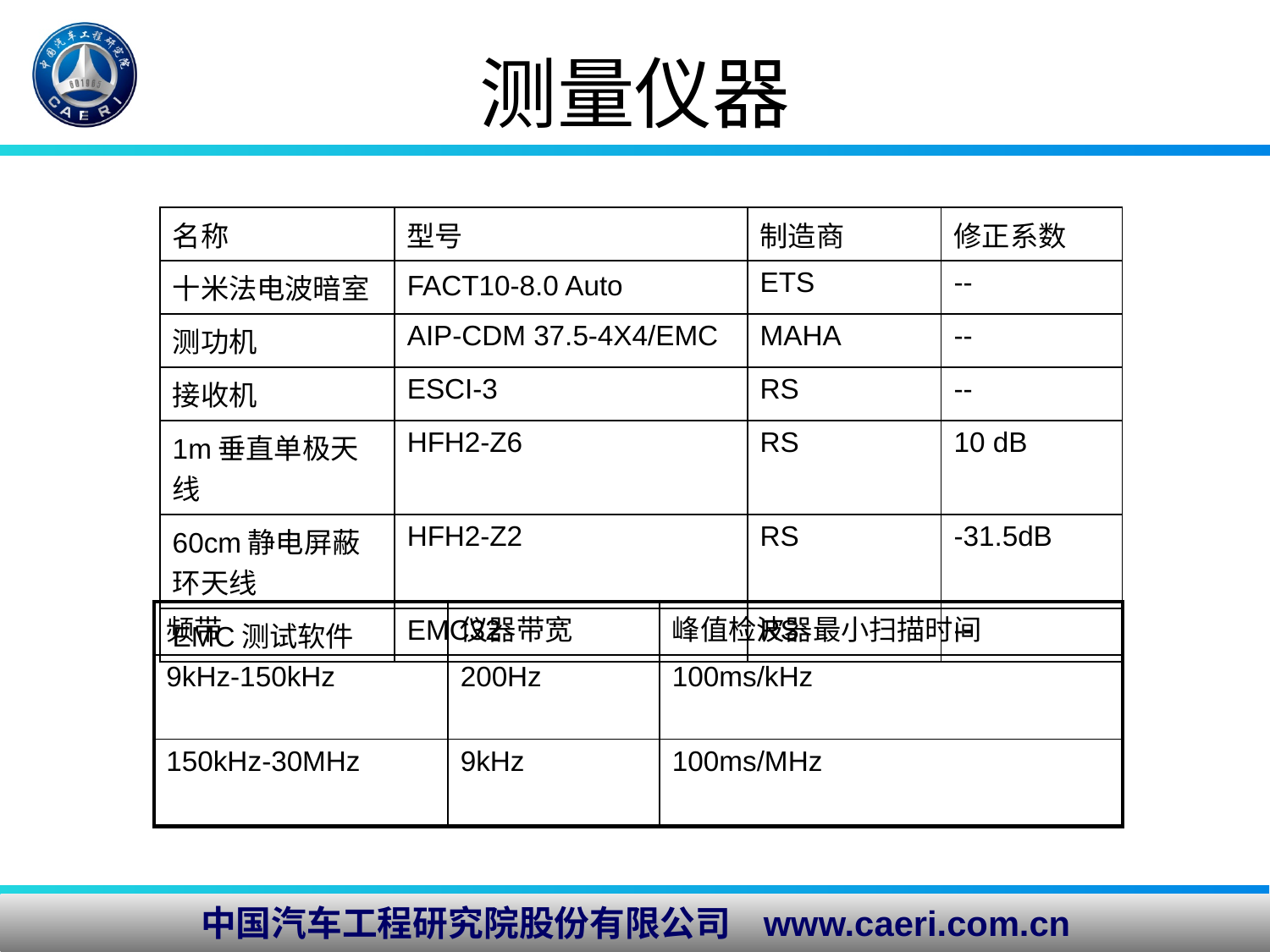

# 测量仪器
| 名称 | 型号 | 制造商 | 修正系数 |
| --- | --- | --- | --- |
| 十米法电波暗室 | FACT10-8.0 Auto | ETS | -- |
| 测功机 | AIP-CDM 37.5-4X4/EMC | MAHA | -- |
| 接收机 | ESCI-3 | RS | -- |
| 1m垂直单极天线 | HFH2-Z6 | RS | 10 dB |
| 60cm静电屏蔽环天线 | HFH2-Z2 | RS | -31.5dB |
| EMC测试软件 | EMC32 | RS | -- |

| 频带 | 仪器带宽 | 峰值检波器最小扫描时间 |
| --- | --- | --- |
| 9kHz-150kHz | 200Hz | 100ms/kHz |
| 150kHz-30MHz | 9kHz | 100ms/MHz |